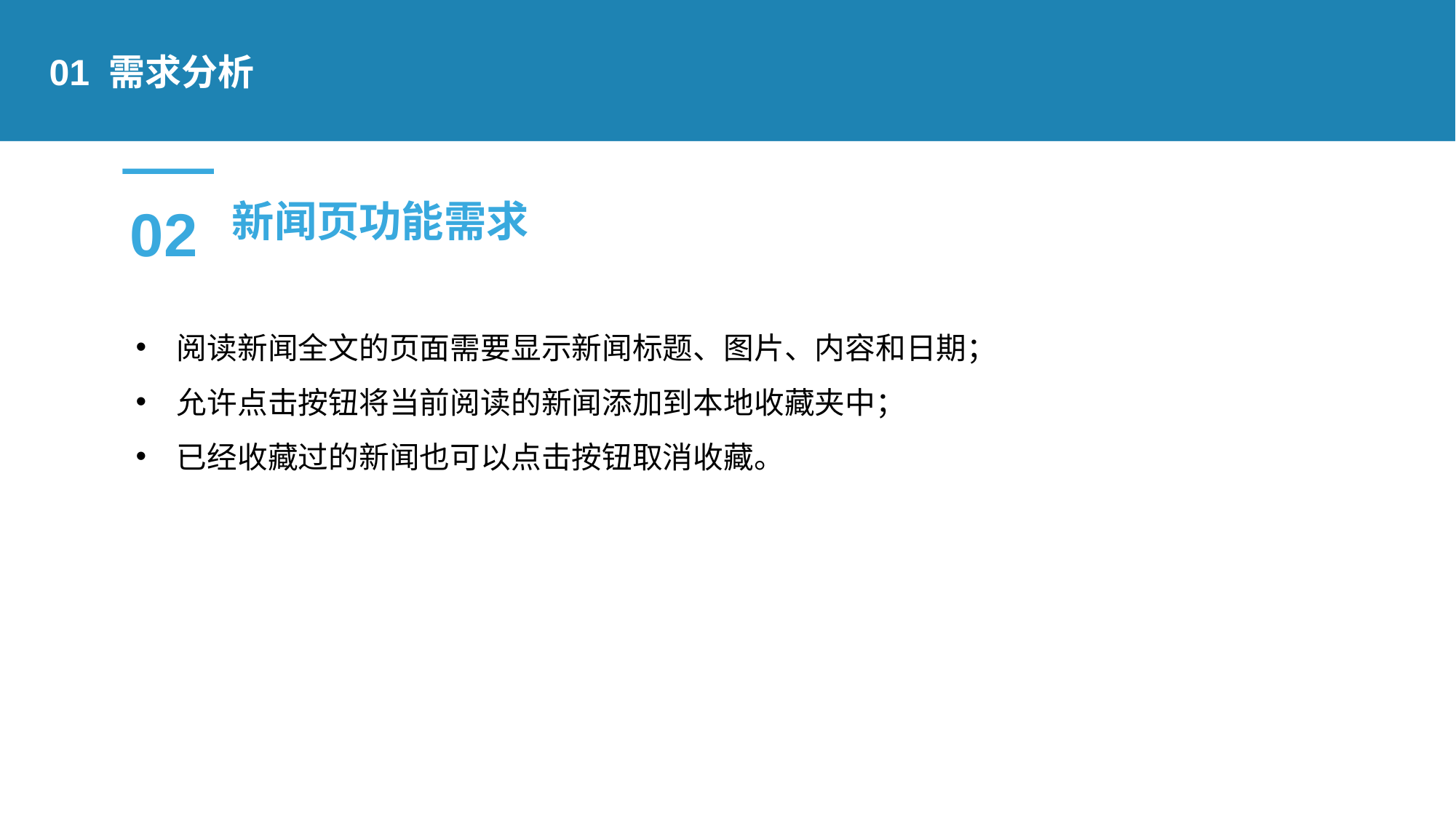

01 需求分析
02

新闻页功能需求
阅读新闻全文的页面需要显示新闻标题、图片、内容和日期；
允许点击按钮将当前阅读的新闻添加到本地收藏夹中；
已经收藏过的新闻也可以点击按钮取消收藏。